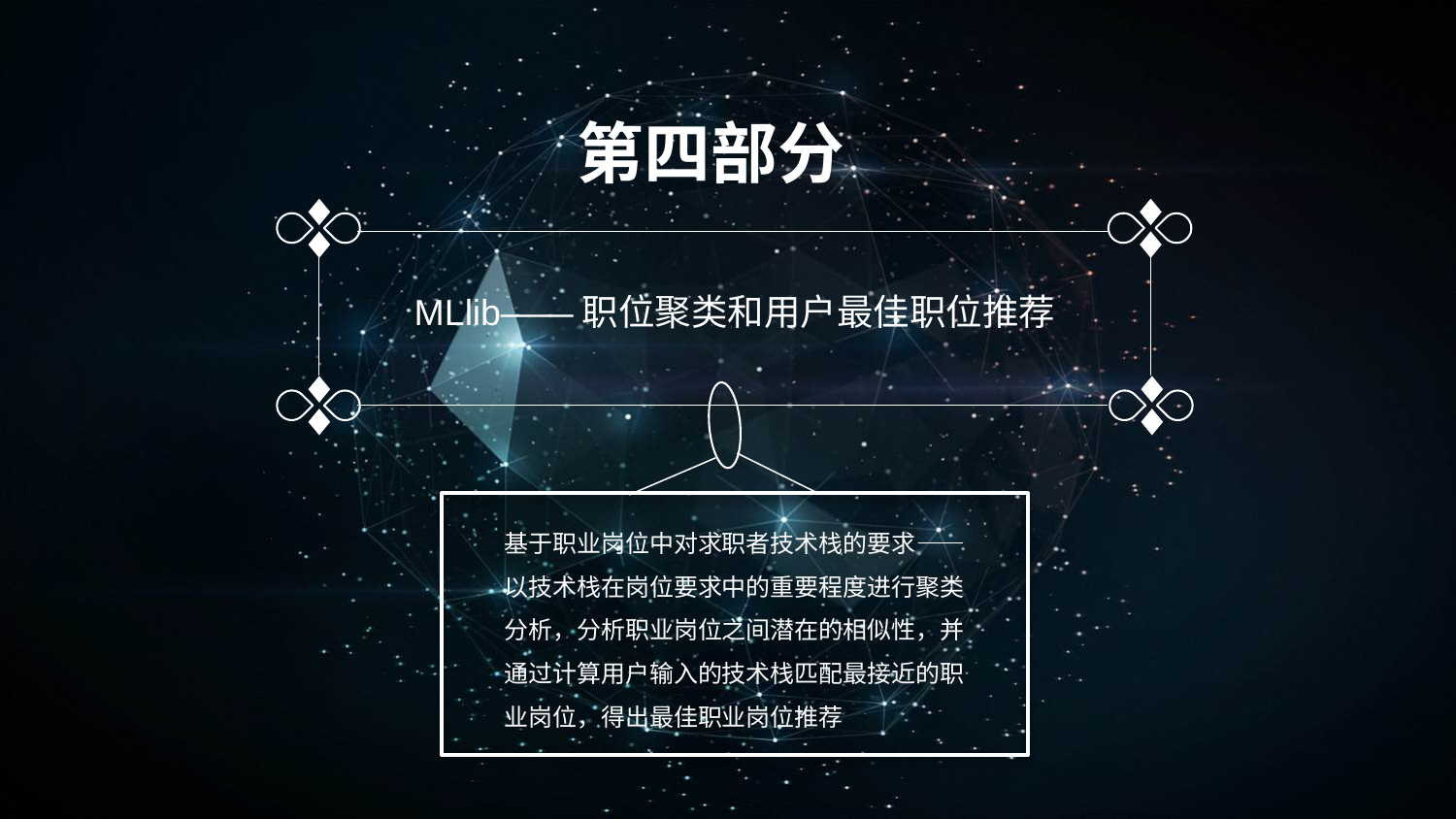

第四部分

MLlib——职位聚类和用户最佳职位推荐

基于职业岗位中对求职者技术栈的要求——以技术栈在岗位要求中的重要程度进行聚类分析，分析职业岗位之间潜在的相似性，并通过计算用户输入的技术栈匹配最接近的职业岗位，得出最佳职业岗位推荐